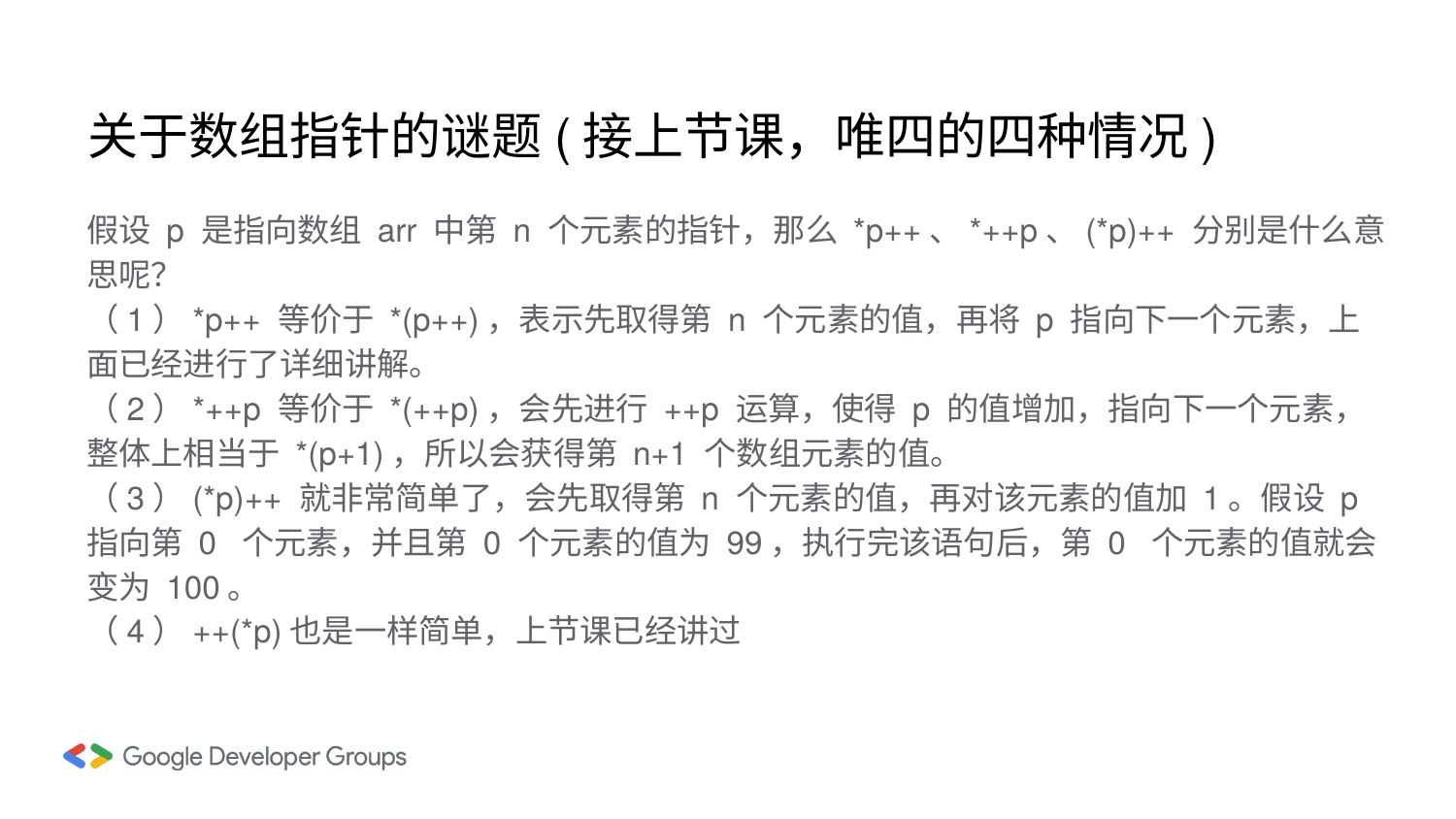

# 关于数组指针的谜题(接上节课，唯四的四种情况)
假设 p 是指向数组 arr 中第 n 个元素的指针，那么 *p++、*++p、(*p)++ 分别是什么意思呢？
（1）*p++ 等价于 *(p++)，表示先取得第 n 个元素的值，再将 p 指向下一个元素，上面已经进行了详细讲解。
（2）*++p 等价于 *(++p)，会先进行 ++p 运算，使得 p 的值增加，指向下一个元素，整体上相当于 *(p+1)，所以会获得第 n+1 个数组元素的值。
（3）(*p)++ 就非常简单了，会先取得第 n 个元素的值，再对该元素的值加 1。假设 p 指向第 0  个元素，并且第 0 个元素的值为 99，执行完该语句后，第 0  个元素的值就会变为 100。
（4）++(*p)也是一样简单，上节课已经讲过